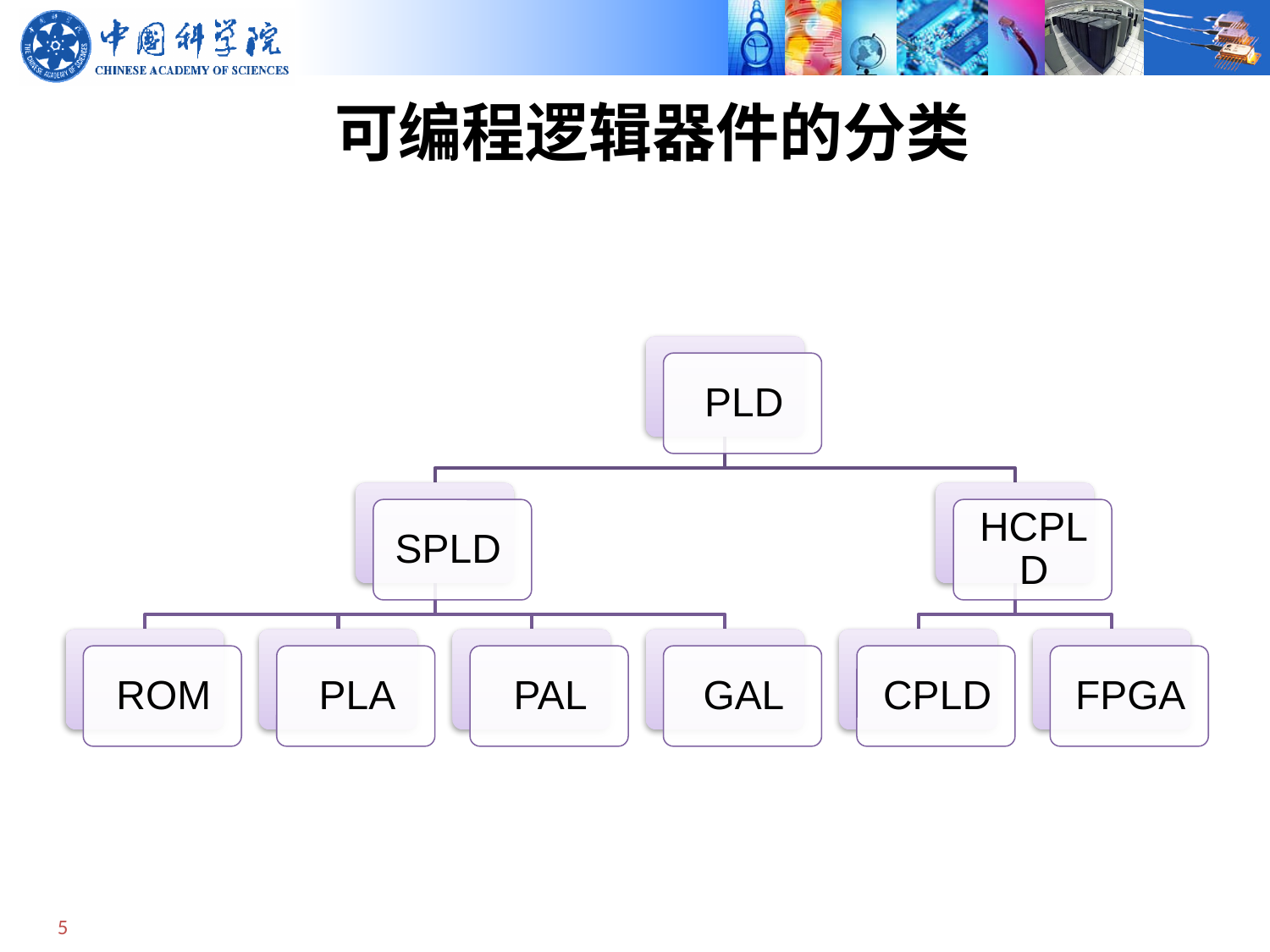

可编程逻辑器件的分类
PLD
SPLD
ROM
PLA
PAL
GAL
HCPLD
CPLD
FPGA